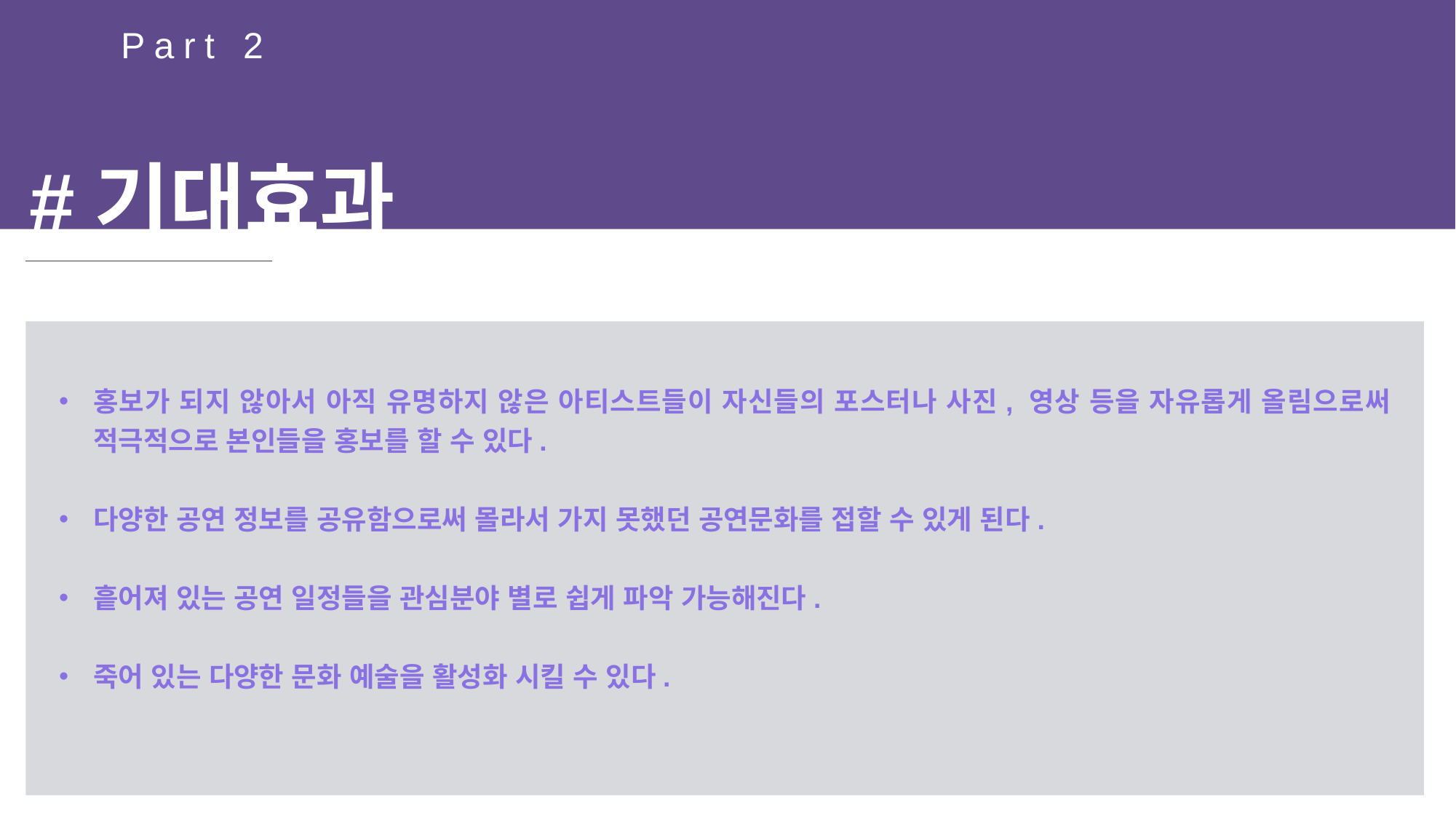

Part 2
#기대효과

홍보가 되지 않아서 아직 유명하지 않은 아티스트들이 자신들의 포스터나 사진, 영상 등을 자유롭게 올림으로써 적극적으로 본인들을 홍보를 할 수 있다.

다양한 공연 정보를 공유함으로써 몰라서 가지 못했던 공연문화를 접할 수 있게 된다.

흩어져 있는 공연 일정들을 관심분야 별로 쉽게 파악 가능해진다.

죽어 있는 다양한 문화 예술을 활성화 시킬 수 있다.